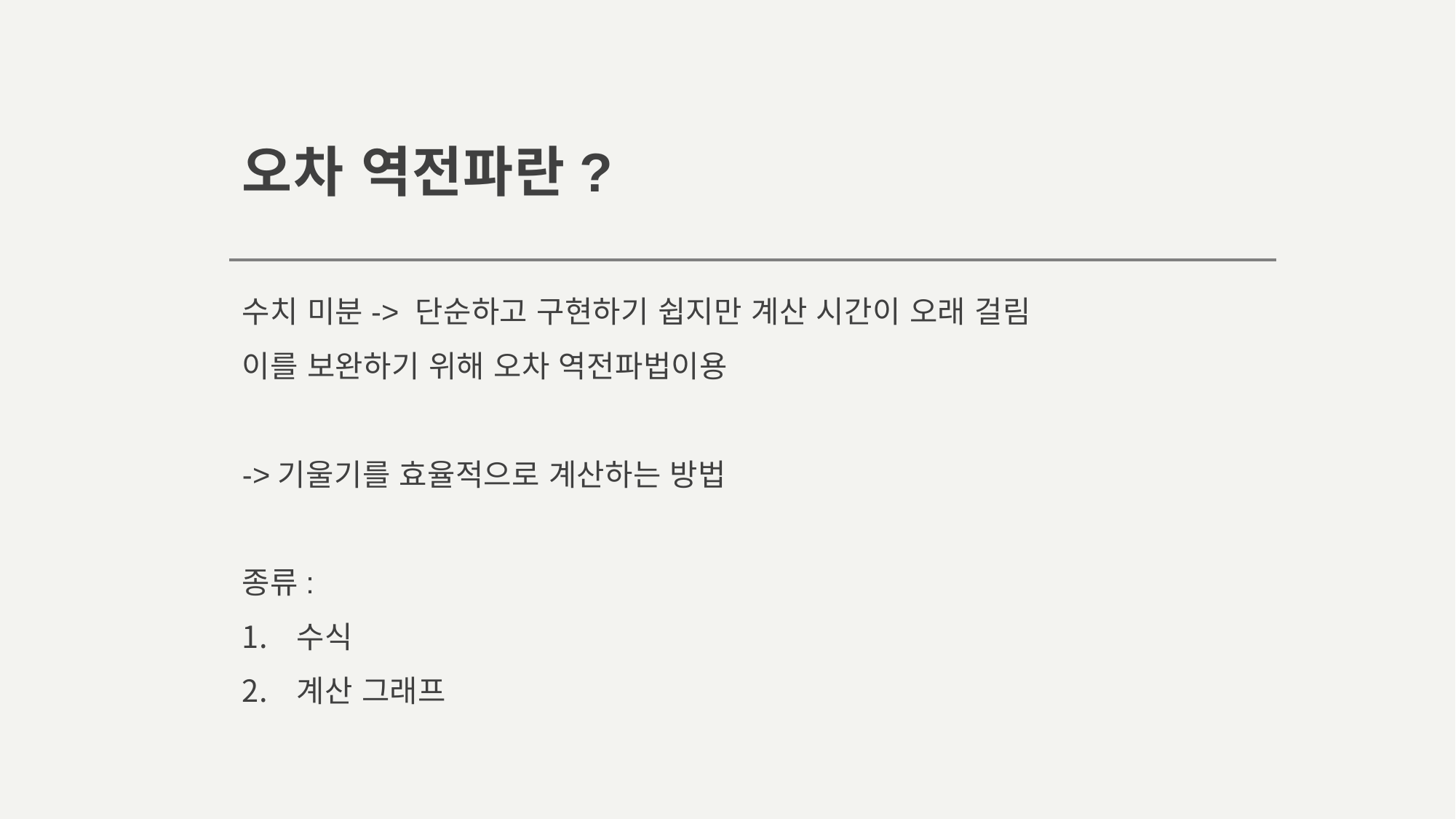

# 오차 역전파란?
수치 미분-> 단순하고 구현하기 쉽지만 계산 시간이 오래 걸림
이를 보완하기 위해 오차 역전파법이용

->기울기를 효율적으로 계산하는 방법

종류:
수식
계산 그래프